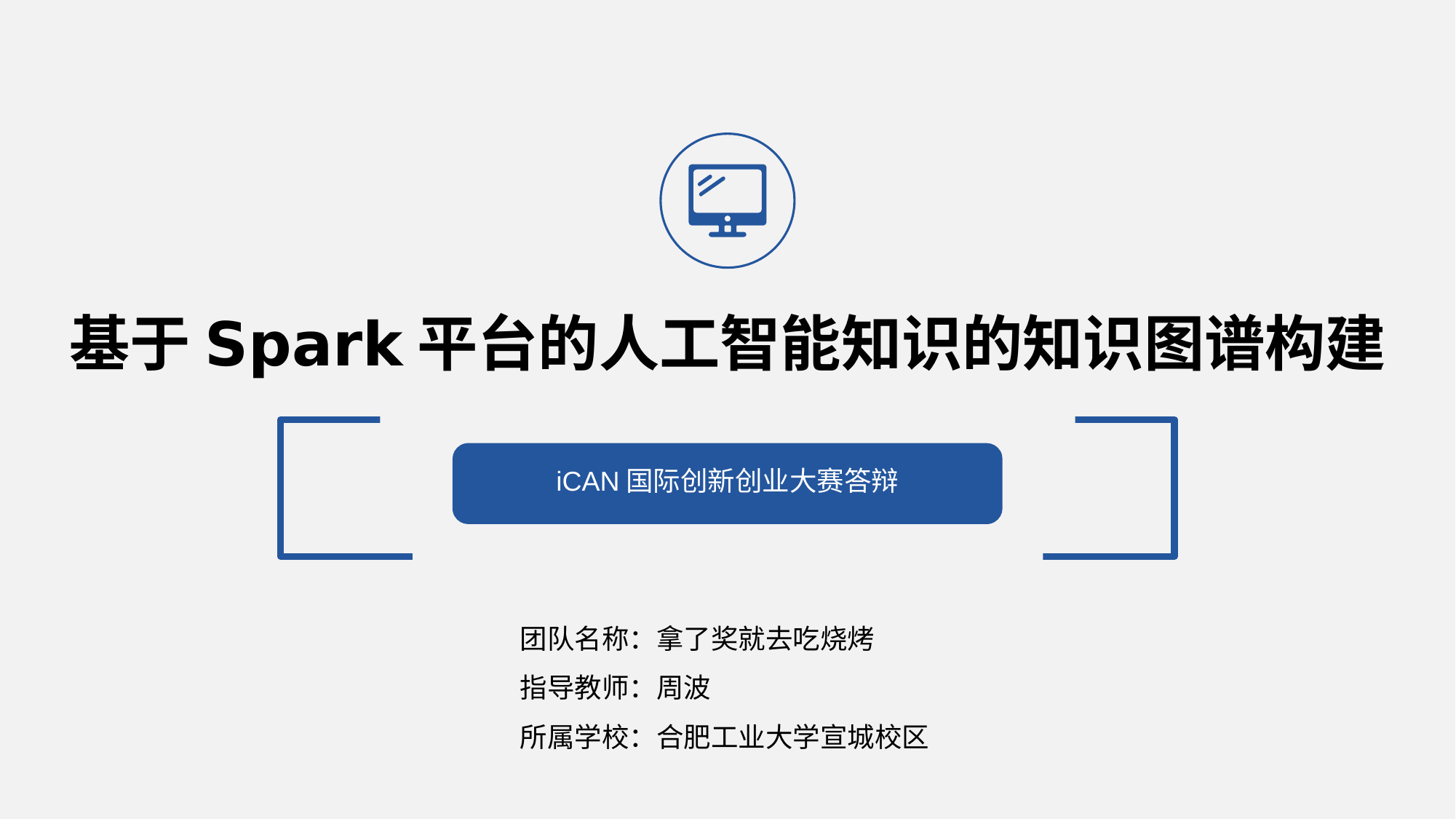

基于Spark平台的人工智能知识的知识图谱构建

iCAN国际创新创业大赛答辩

团队名称：拿了奖就去吃烧烤
指导教师：周波
所属学校：合肥工业大学宣城校区